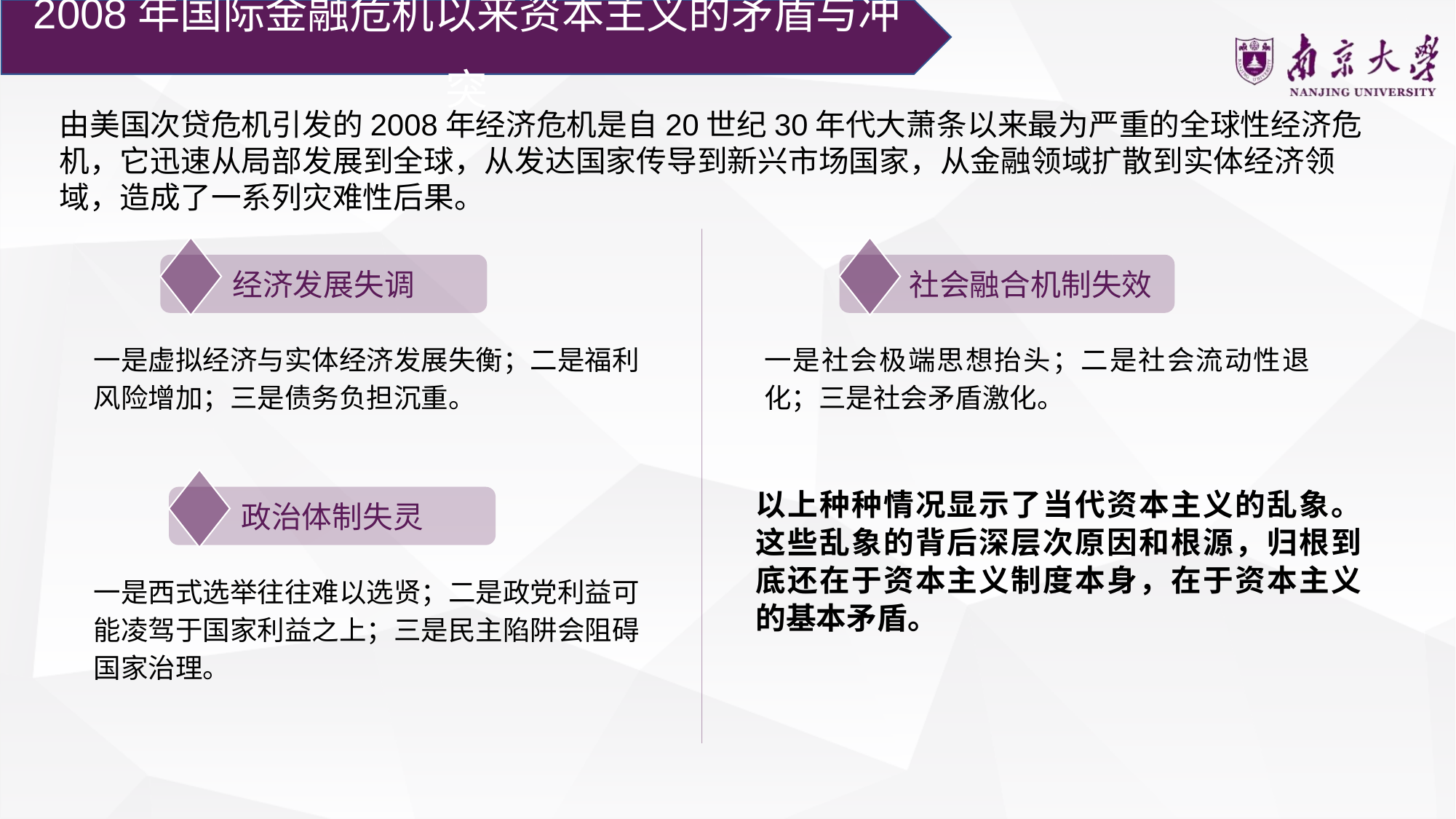

2008年国际金融危机以来资本主义的矛盾与冲突
由美国次贷危机引发的2008年经济危机是自20世纪30年代大萧条以来最为严重的全球性经济危机，它迅速从局部发展到全球，从发达国家传导到新兴市场国家，从金融领域扩散到实体经济领域，造成了一系列灾难性后果。

经济发展失调
      社会融合机制失效
一是虚拟经济与实体经济发展失衡；二是福利风险增加；三是债务负担沉重。
一是社会极端思想抬头；二是社会流动性退化；三是社会矛盾激化。

以上种种情况显示了当代资本主义的乱象。这些乱象的背后深层次原因和根源，归根到底还在于资本主义制度本身，在于资本主义的基本矛盾。
政治体制失灵
一是西式选举往往难以选贤；二是政党利益可能凌驾于国家利益之上；三是民主陷阱会阻碍国家治理。